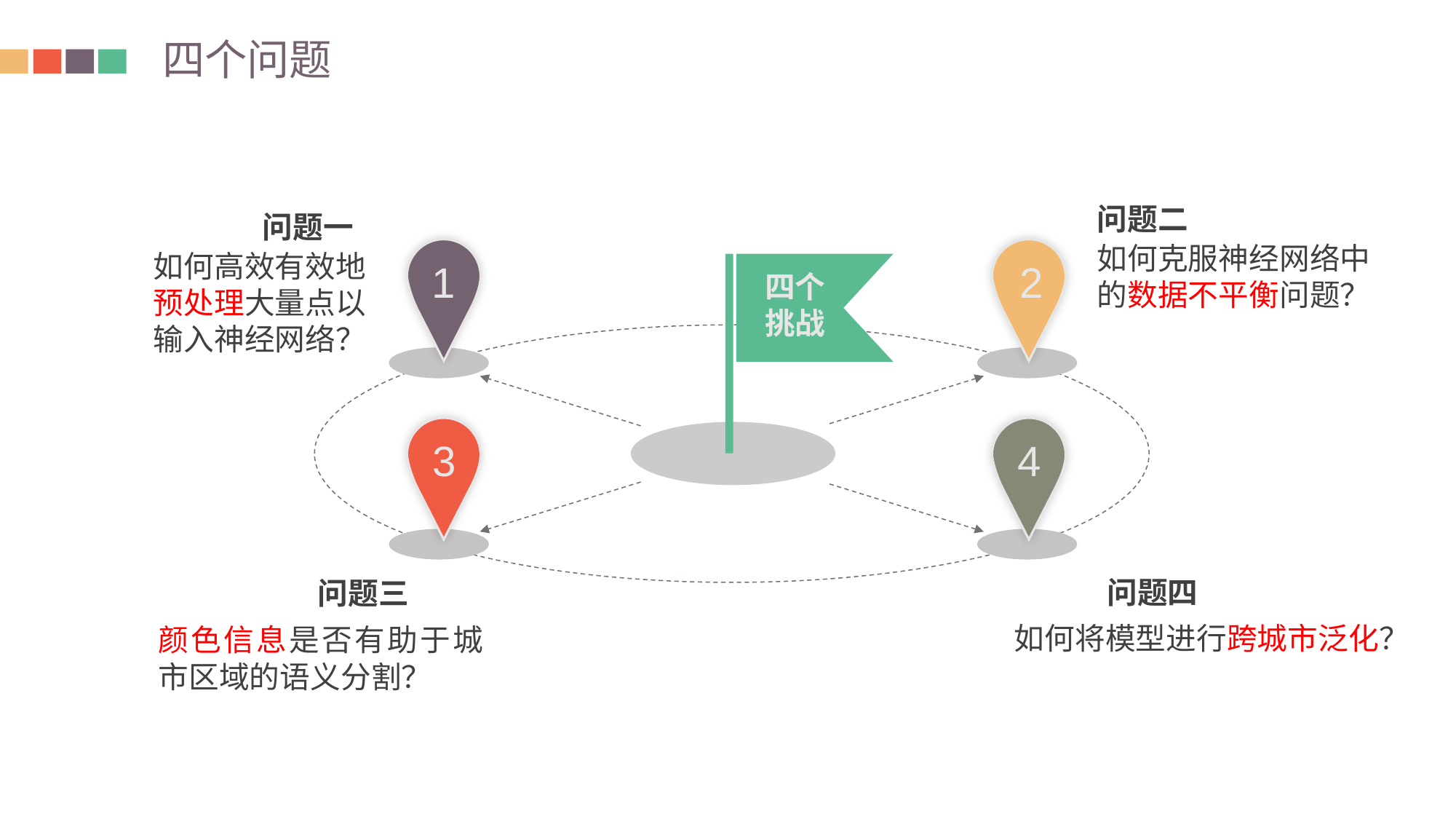

四个问题
问题二
如何克服神经网络中的数据不平衡问题？
问题一
如何高效有效地预处理大量点以输入神经网络？

1

2

四个挑战

3

4

问题四
如何将模型进行跨城市泛化？
问题三
颜色信息是否有助于城市区域的语义分割？